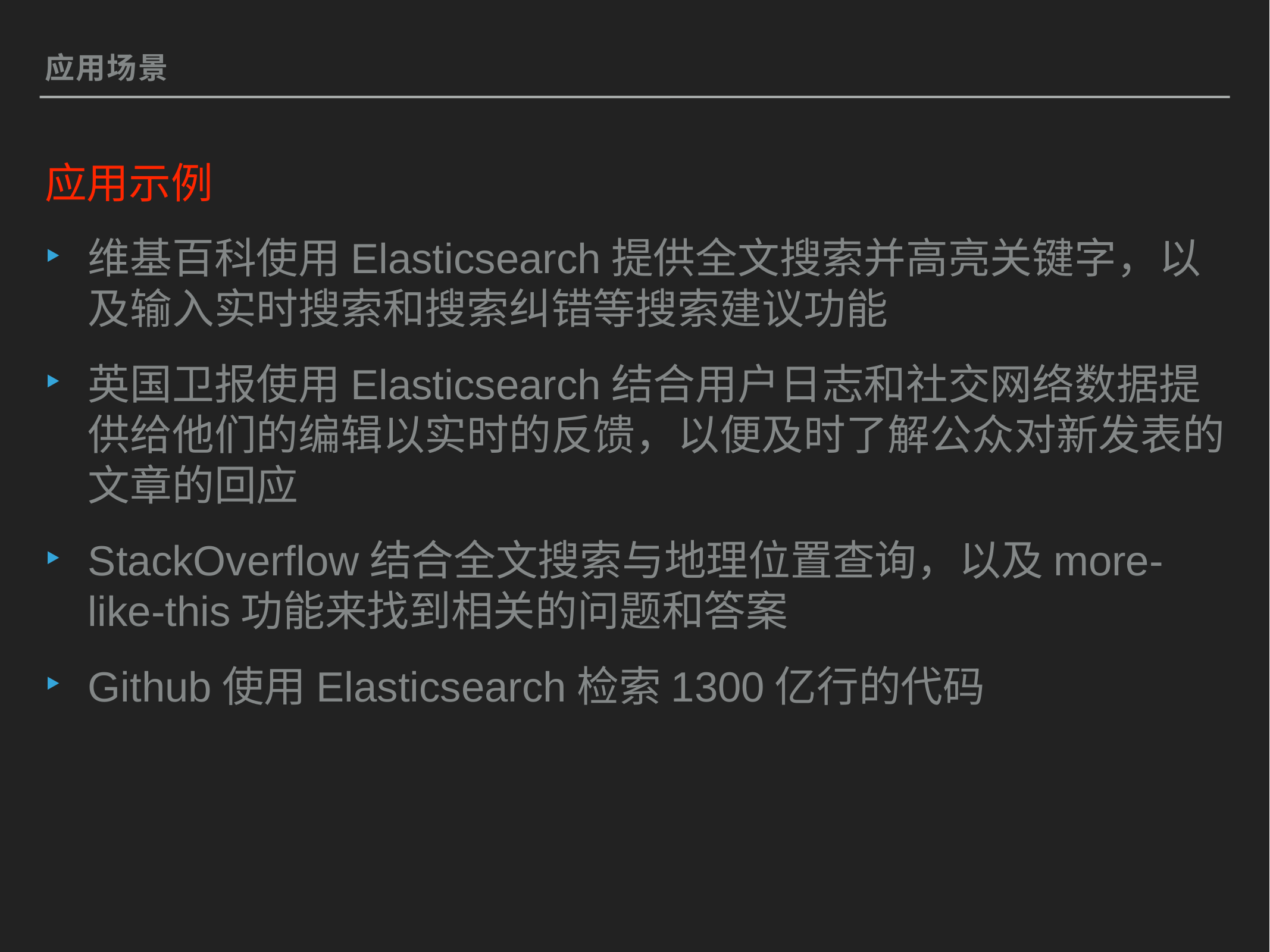

应用场景
应用示例
维基百科使用Elasticsearch提供全文搜索并高亮关键字，以及输入实时搜索和搜索纠错等搜索建议功能
英国卫报使用Elasticsearch结合用户日志和社交网络数据提供给他们的编辑以实时的反馈，以便及时了解公众对新发表的文章的回应
StackOverflow结合全文搜索与地理位置查询，以及more-like-this功能来找到相关的问题和答案
Github使用Elasticsearch检索1300亿行的代码